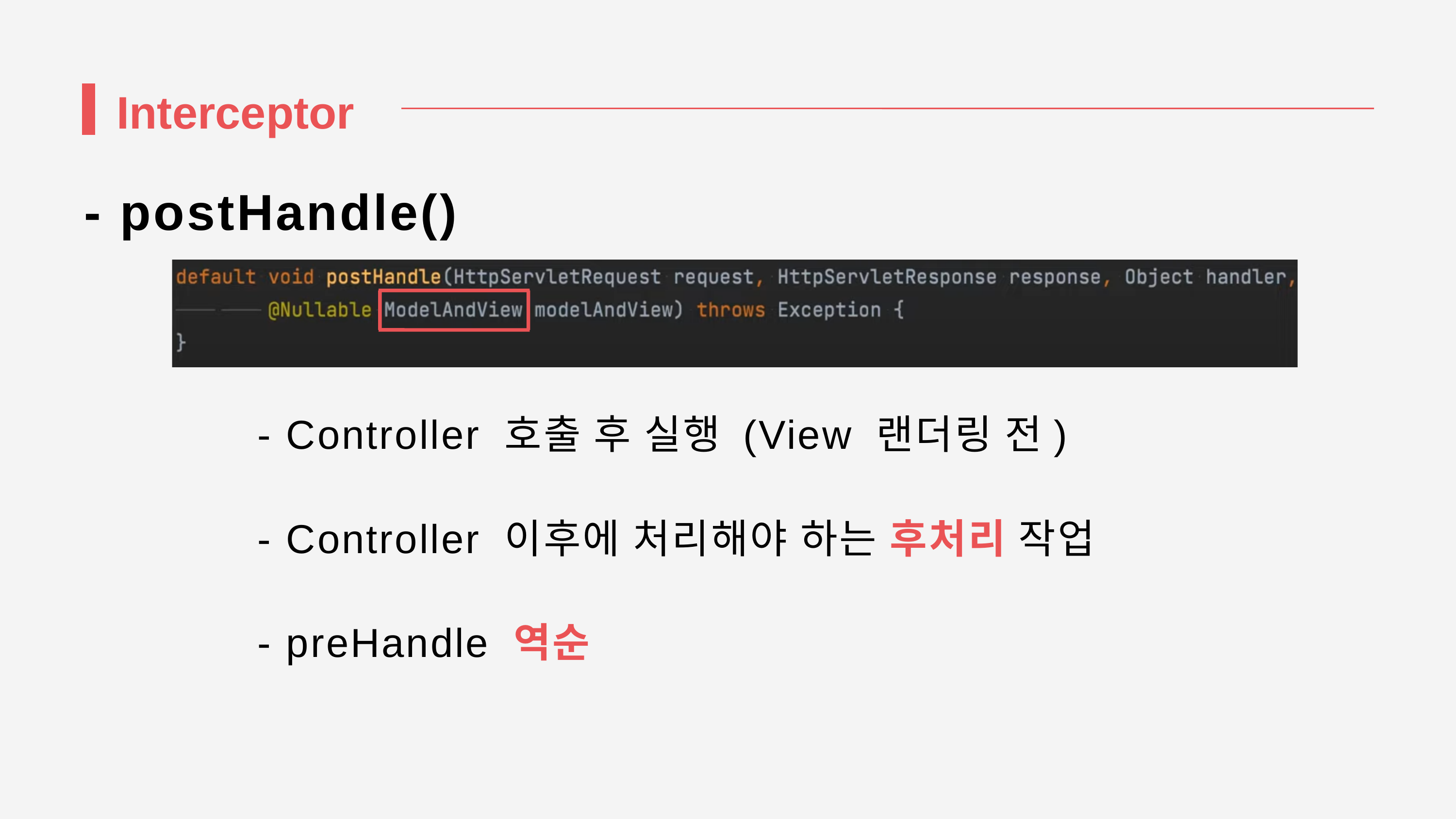

Interceptor

 - postHandle()

 - Controller 호출 후 실행 (View 랜더링 전)
 - Controller 이후에 처리해야 하는 후처리 작업
 - preHandle 역순